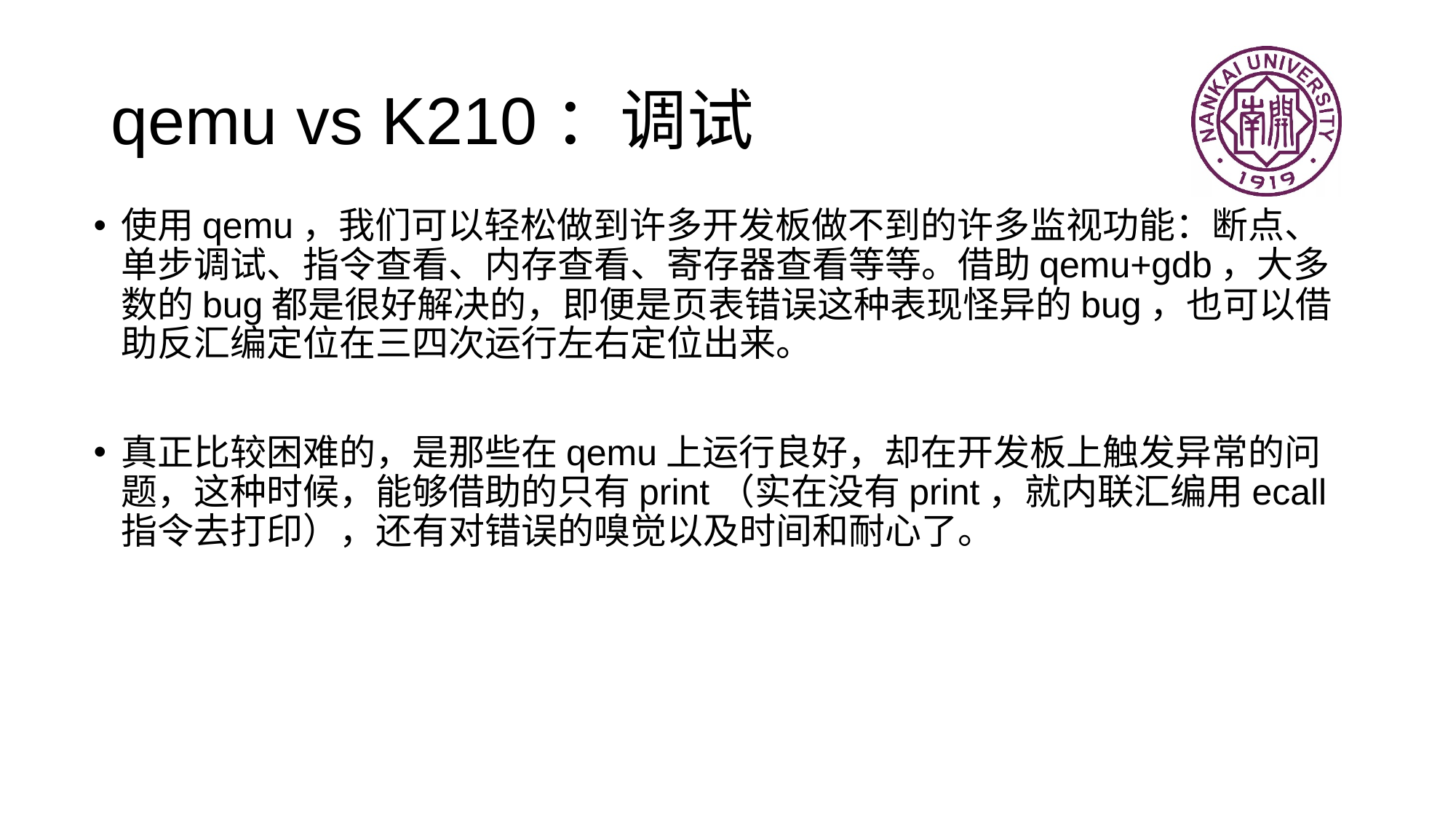

# qemu vs K210：调试
使用qemu，我们可以轻松做到许多开发板做不到的许多监视功能：断点、单步调试、指令查看、内存查看、寄存器查看等等。借助qemu+gdb，大多数的bug都是很好解决的，即便是页表错误这种表现怪异的bug，也可以借助反汇编定位在三四次运行左右定位出来。

真正比较困难的，是那些在qemu上运行良好，却在开发板上触发异常的问题，这种时候，能够借助的只有print（实在没有print，就内联汇编用ecall指令去打印），还有对错误的嗅觉以及时间和耐心了。